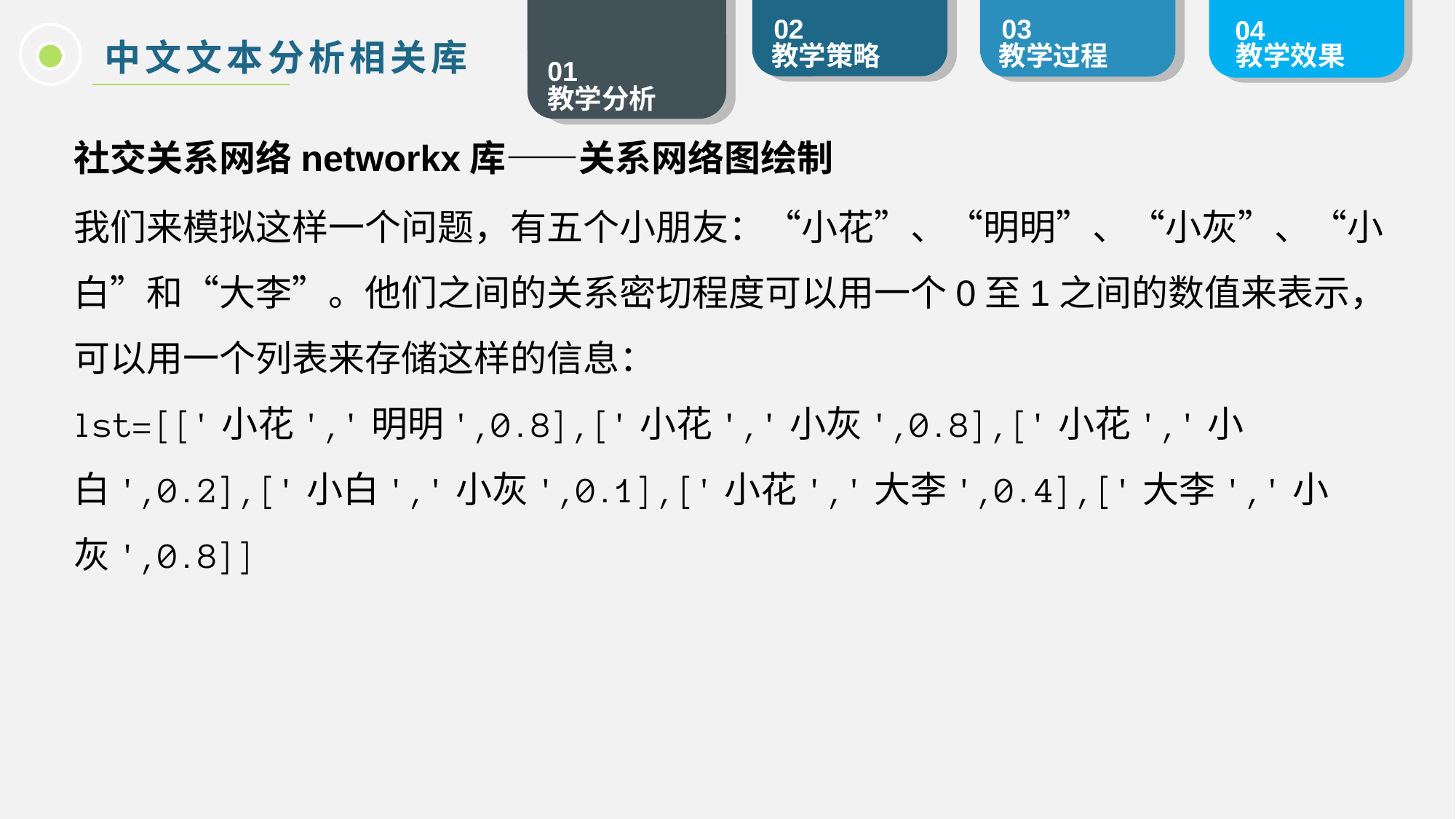

中文文本分析相关库
社交关系网络networkx库——关系网络图绘制
我们来模拟这样一个问题，有五个小朋友：“小花”、“明明”、“小灰”、“小白”和“大李”。他们之间的关系密切程度可以用一个0至1之间的数值来表示，可以用一个列表来存储这样的信息：
lst=[['小花','明明',0.8],['小花','小灰',0.8],['小花','小白',0.2],['小白','小灰',0.1],['小花','大李',0.4],['大李','小灰',0.8]]